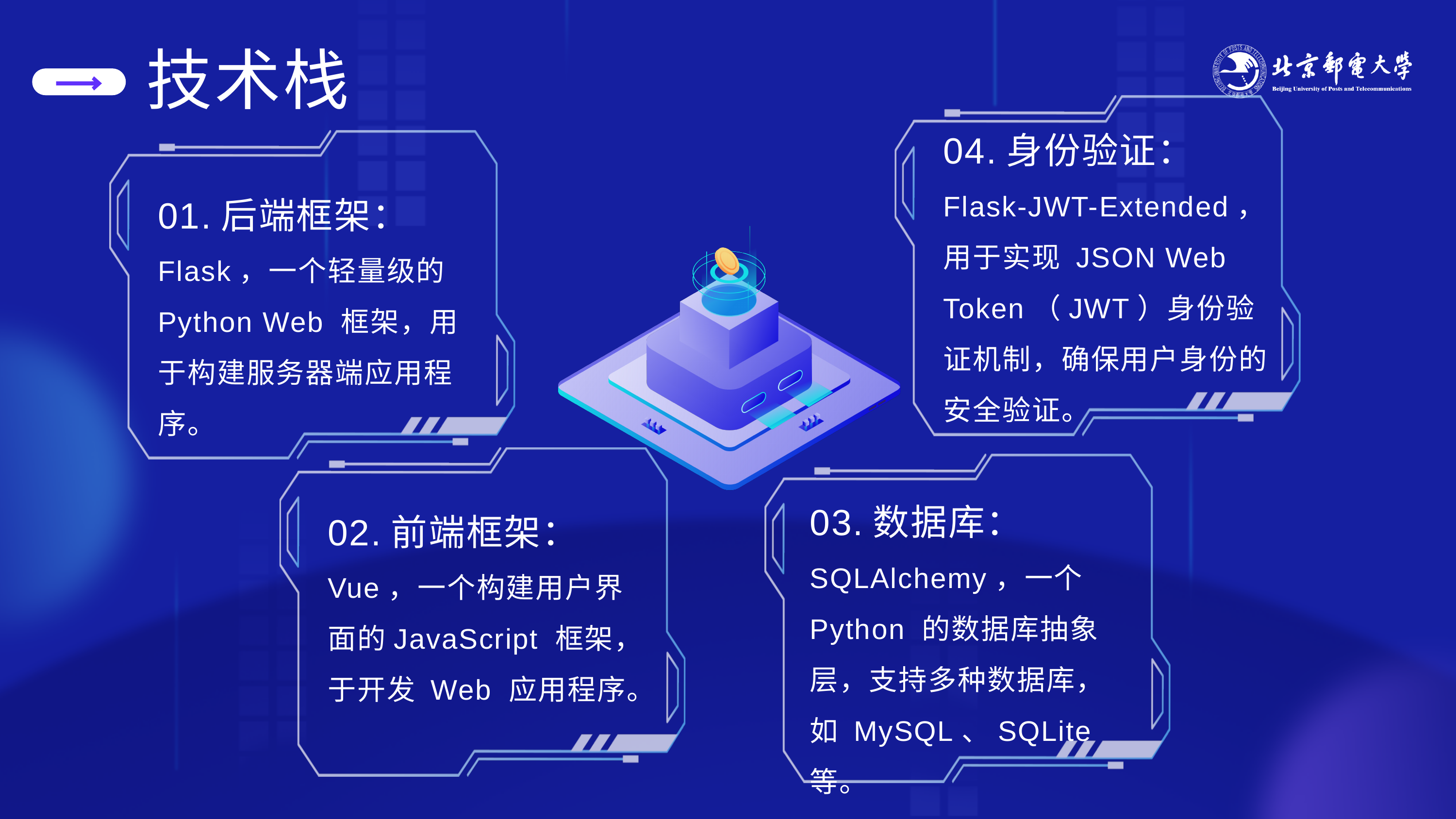

技术栈

04.身份验证：
Flask-JWT-Extended，用于实现 JSON Web Token（JWT）身份验证机制，确保用户身份的安全验证。

01.后端框架：
Flask，一个轻量级的 Python Web 框架，用于构建服务器端应用程序。

03.数据库：
SQLAlchemy，一个 Python 的数据库抽象层，支持多种数据库，如 MySQL、SQLite 等。

02.前端框架：
Vue，一个构建用户界面的JavaScript 框架，于开发 Web 应用程序。